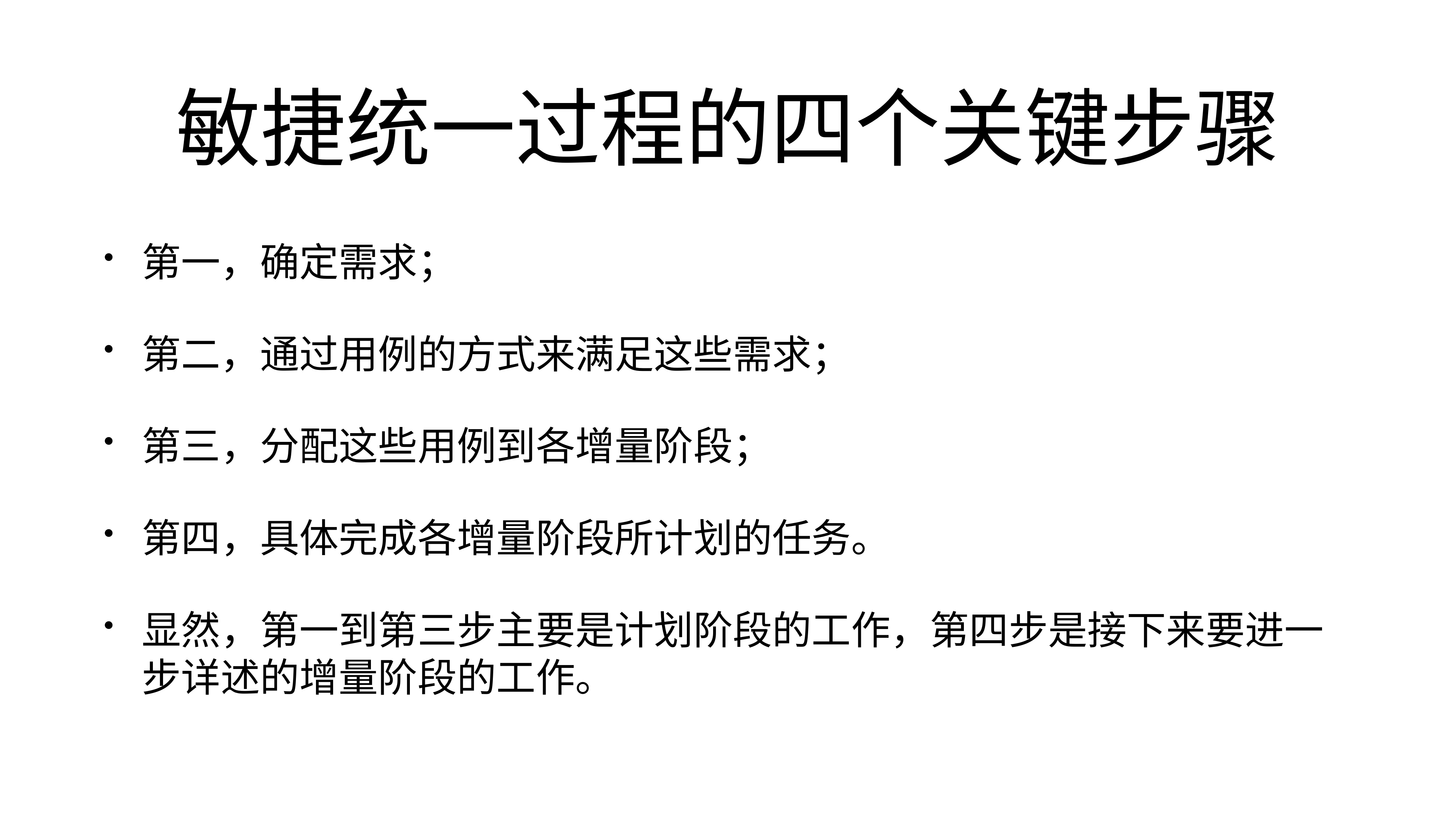

# 敏捷统一过程的四个关键步骤
第一，确定需求；
第二，通过用例的方式来满足这些需求；
第三，分配这些用例到各增量阶段；
第四，具体完成各增量阶段所计划的任务。
显然，第一到第三步主要是计划阶段的工作，第四步是接下来要进一步详述的增量阶段的工作。